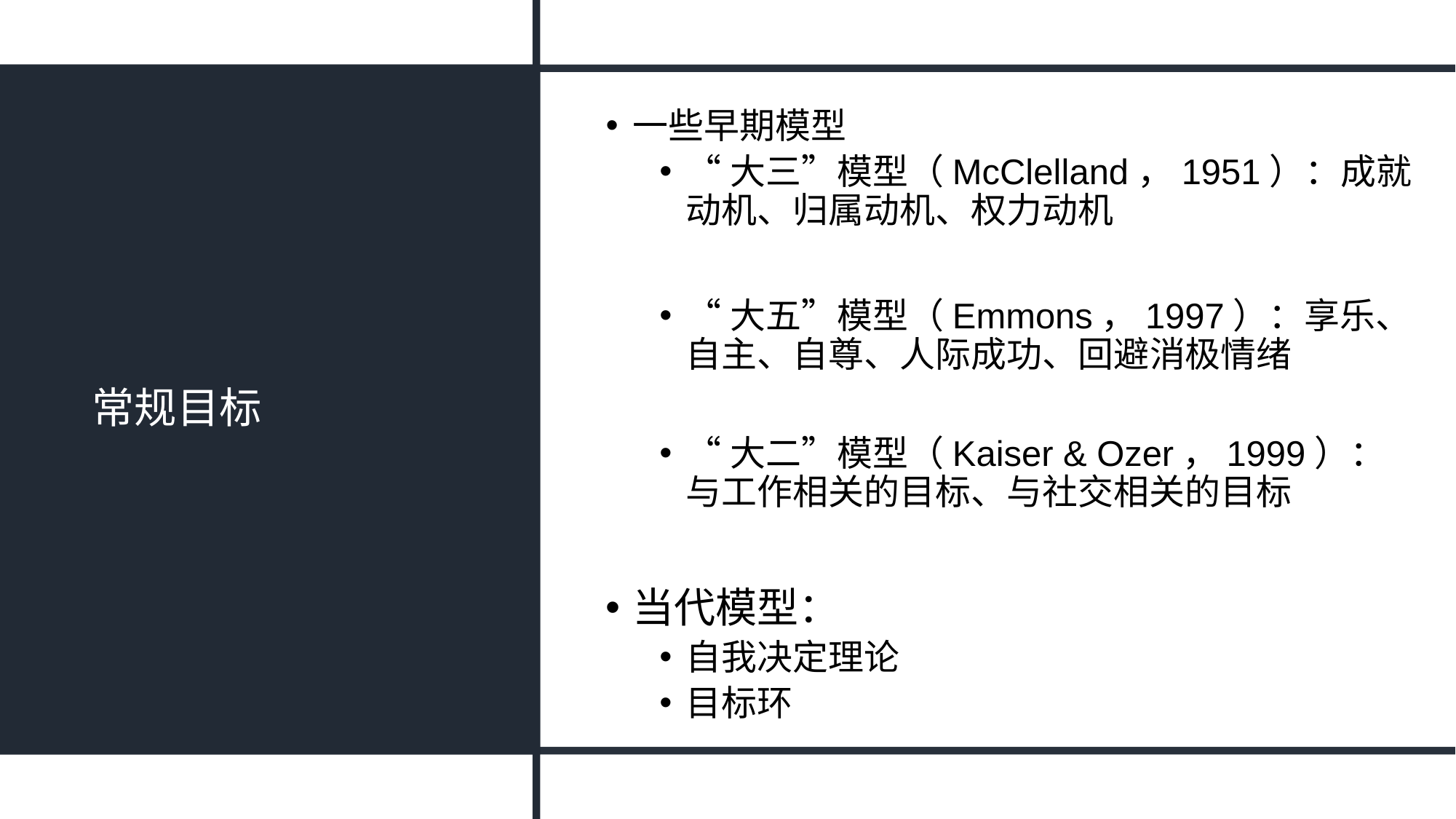

一些早期模型
“大三”模型（McClelland，1951）：成就动机、归属动机、权力动机

“大五”模型（Emmons，1997）：享乐、自主、自尊、人际成功、回避消极情绪

“大二”模型（Kaiser & Ozer，1999）：与工作相关的目标、与社交相关的目标

当代模型：
自我决定理论
目标环

# 常规目标